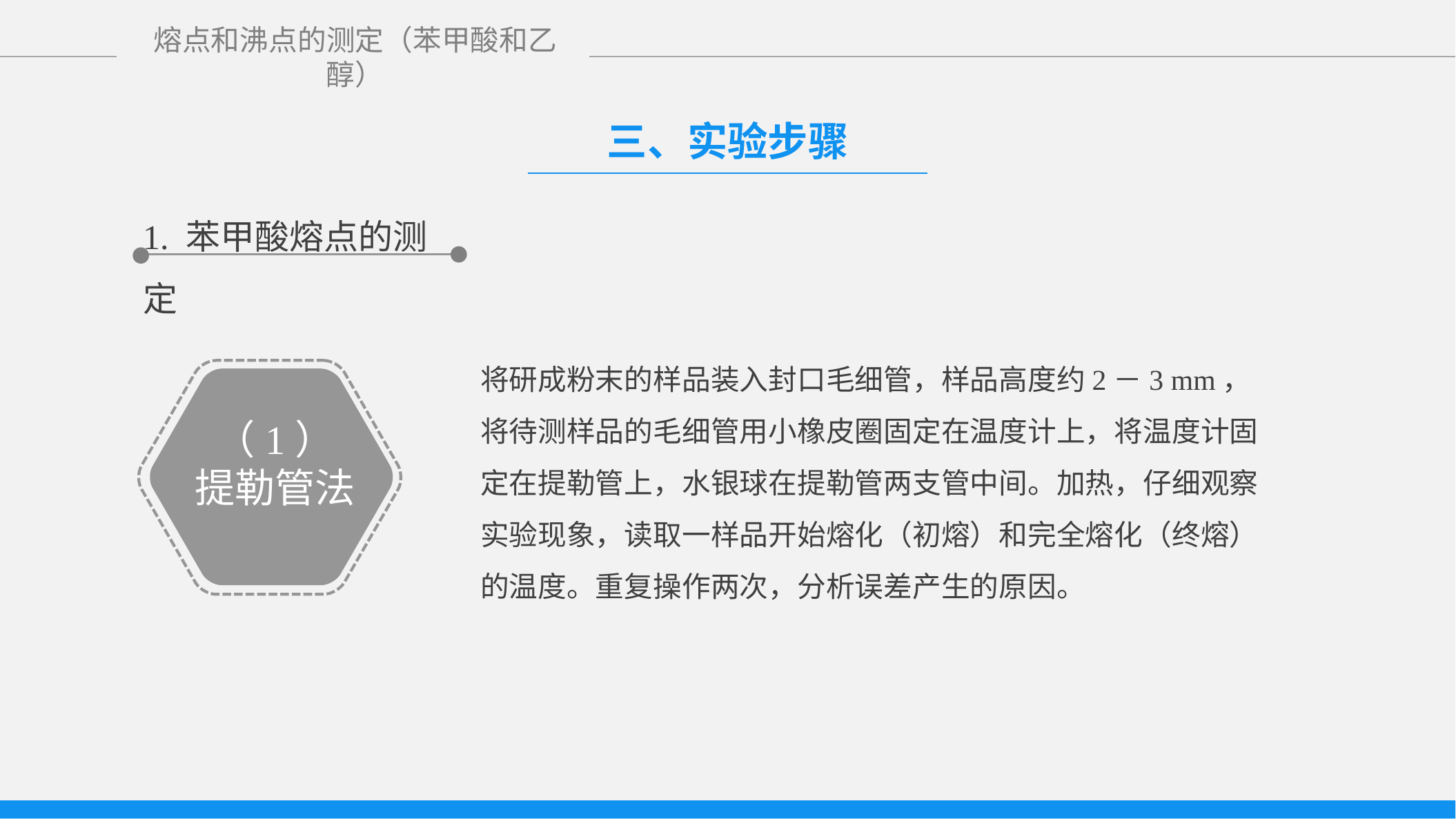

三、实验步骤
1. 苯甲酸熔点的测定

将研成粉末的样品装入封口毛细管，样品高度约2－3 mm，将待测样品的毛细管用小橡皮圈固定在温度计上，将温度计固定在提勒管上，水银球在提勒管两支管中间。加热，仔细观察实验现象，读取一样品开始熔化（初熔）和完全熔化（终熔）的温度。重复操作两次，分析误差产生的原因。

（1）
提勒管法